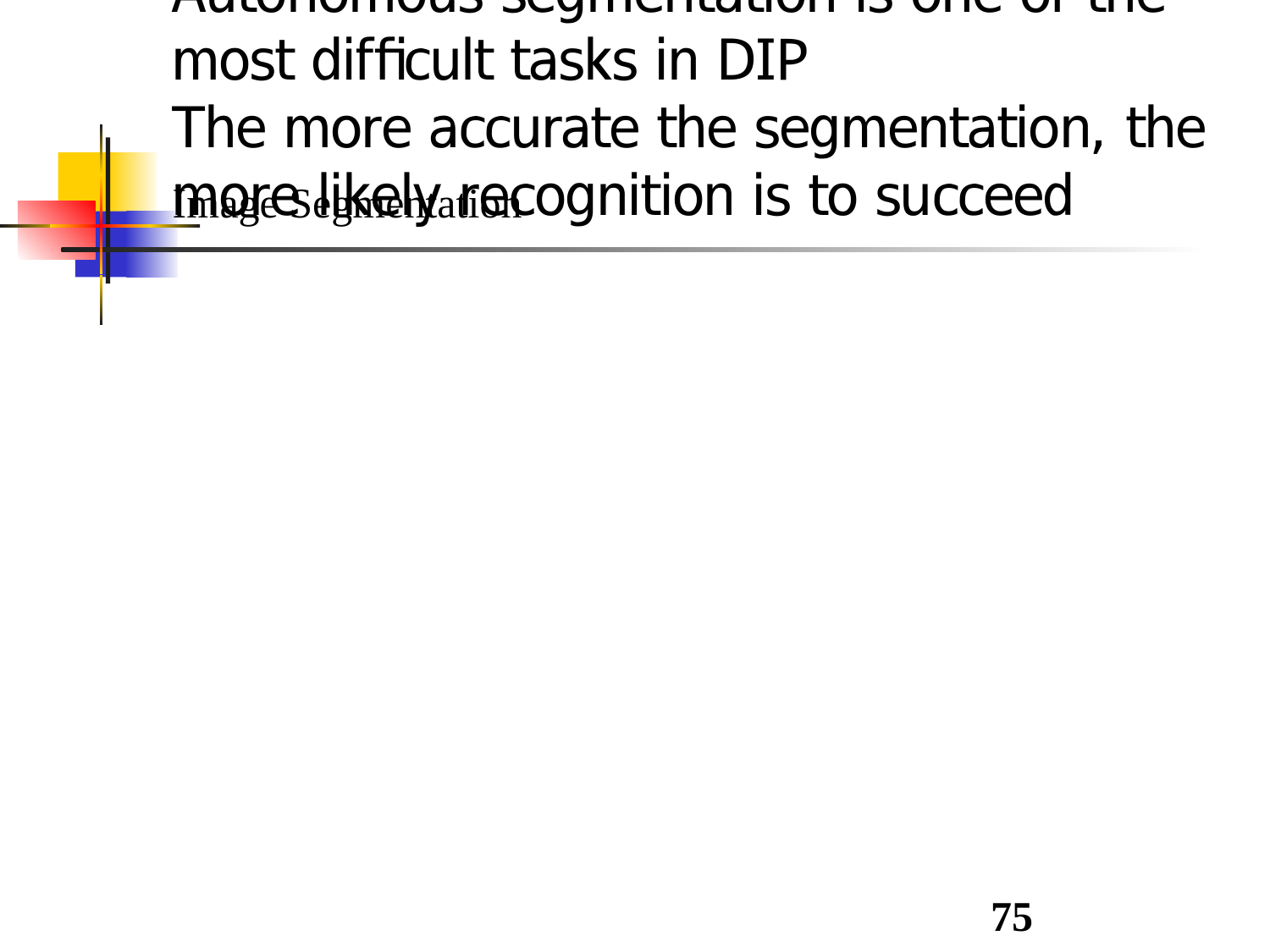

Image Segmentation
Task: Partition an image into its constituent(构成的) parts or objects
Autonomous segmentation is one of the most difficult tasks in DIP
The more accurate the segmentation, the more likely recognition is to succeed
75